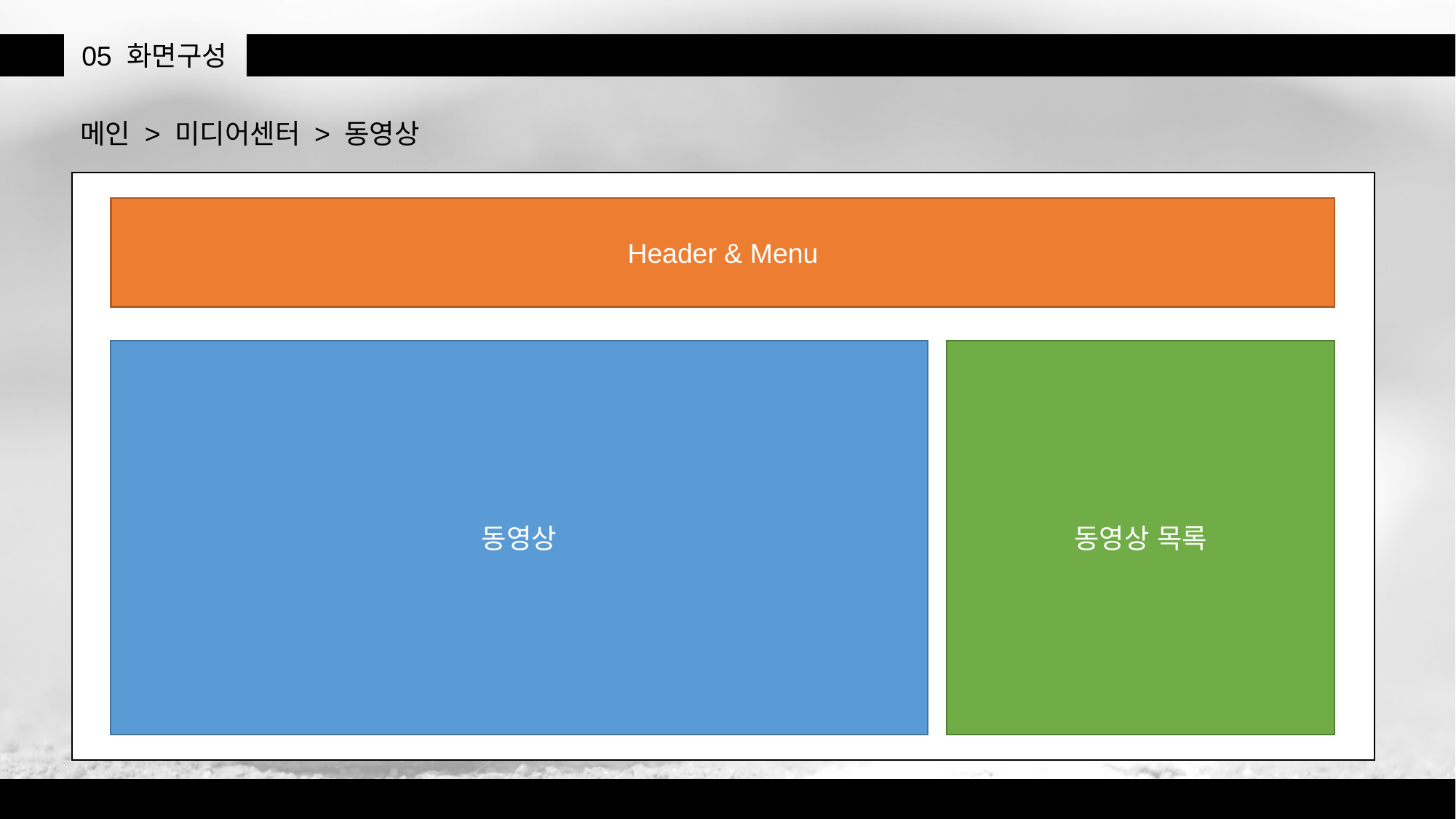

05
화면구성
메인 > 미디어센터 > 동영상

Header & Menu
동영상
동영상 목록